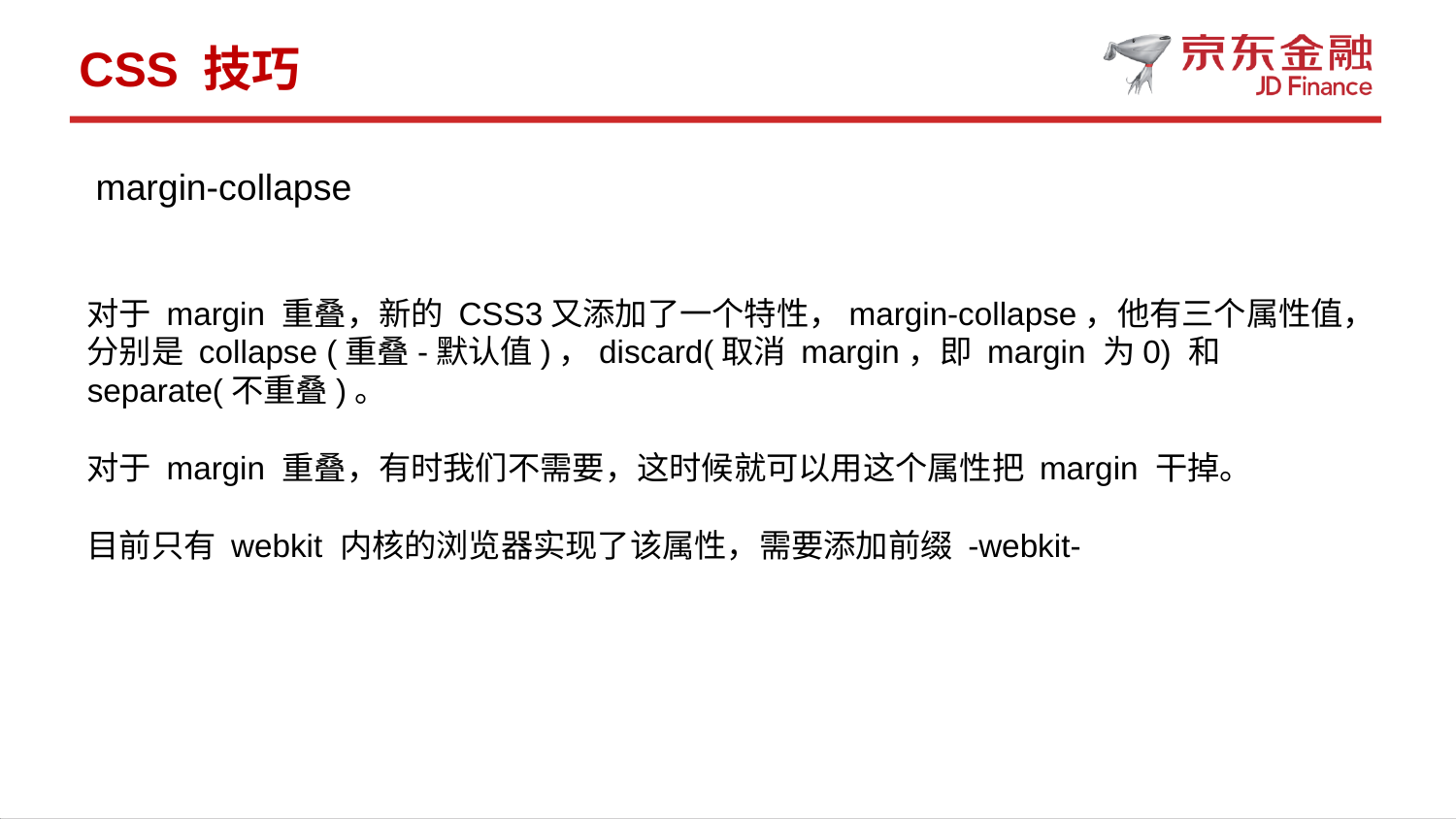

CSS 技巧
margin-collapse

对于 margin 重叠，新的 CSS3又添加了一个特性，margin-collapse，他有三个属性值，分别是 collapse (重叠-默认值)，discard(取消 margin，即 margin 为0) 和 separate(不重叠)。

对于 margin 重叠，有时我们不需要，这时候就可以用这个属性把 margin 干掉。

目前只有 webkit 内核的浏览器实现了该属性，需要添加前缀 -webkit-